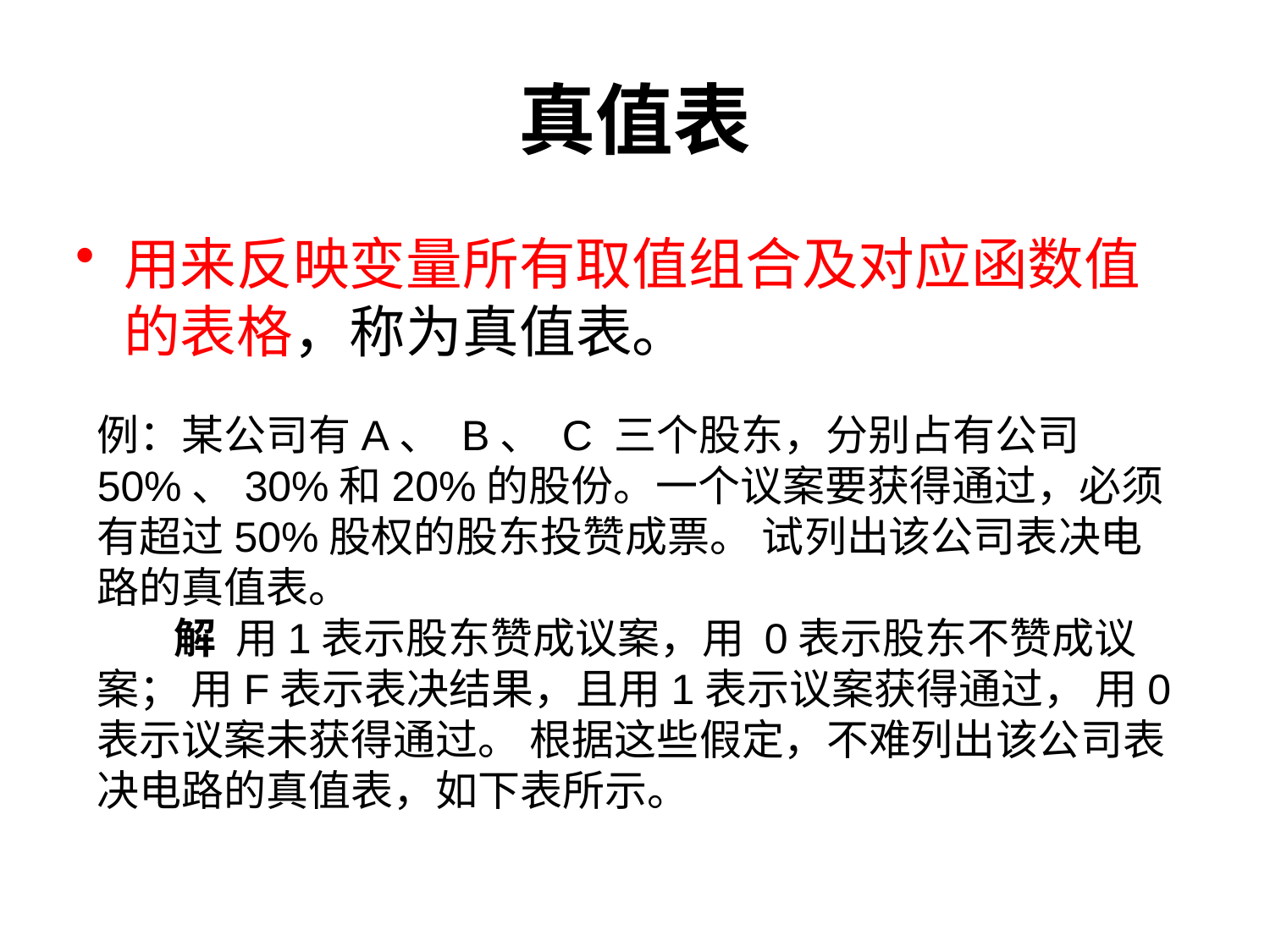

# 真值表
用来反映变量所有取值组合及对应函数值的表格，称为真值表。
例：某公司有A、 B、 C 三个股东，分别占有公司50%、30%和20%的股份。一个议案要获得通过，必须有超过50%股权的股东投赞成票。 试列出该公司表决电路的真值表。
       解  用1表示股东赞成议案，用 0表示股东不赞成议案； 用F表示表决结果，且用1表示议案获得通过， 用0表示议案未获得通过。 根据这些假定，不难列出该公司表决电路的真值表，如下表所示。